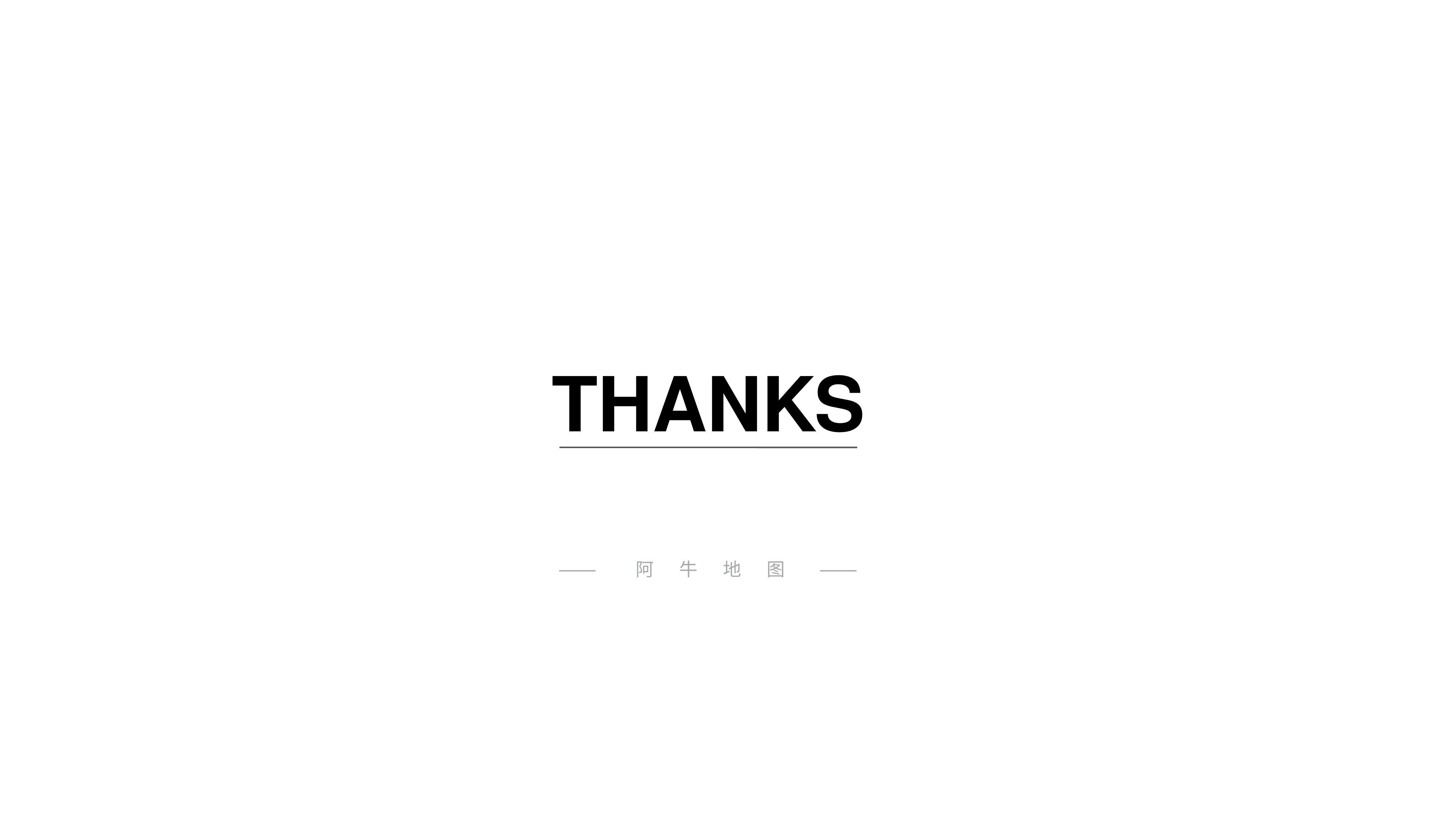

THANKS

  ——       阿     牛     地     图       ——